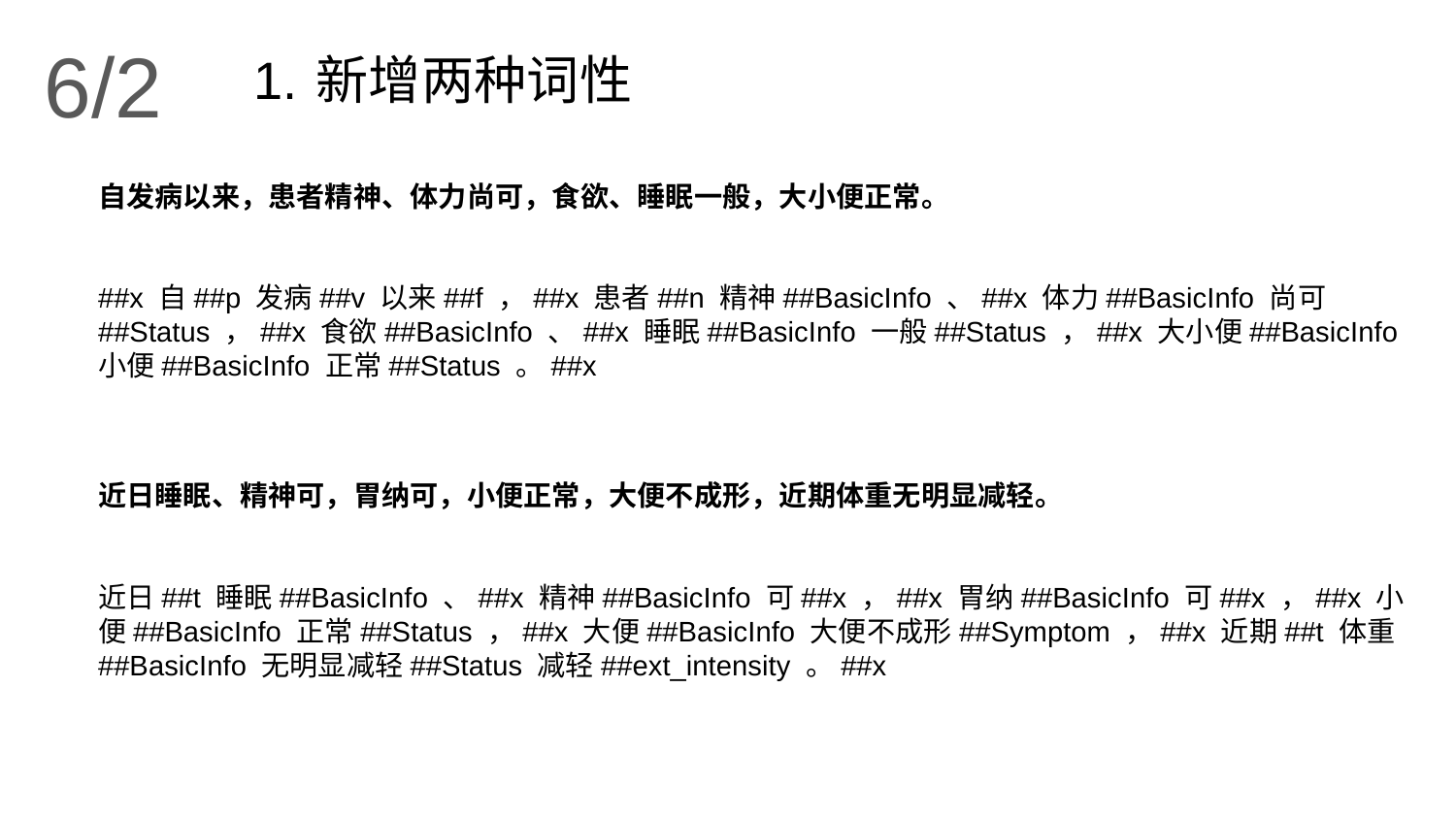

6/2
新增两种词性
自发病以来，患者精神、体力尚可，食欲、睡眠一般，大小便正常。

##x 自##p 发病##v 以来##f ，##x 患者##n 精神##BasicInfo 、##x 体力##BasicInfo 尚可##Status ，##x 食欲##BasicInfo 、##x 睡眠##BasicInfo 一般##Status ，##x 大小便##BasicInfo 小便##BasicInfo 正常##Status 。##x
近日睡眠、精神可，胃纳可，小便正常，大便不成形，近期体重无明显减轻。

近日##t 睡眠##BasicInfo 、##x 精神##BasicInfo 可##x ，##x 胃纳##BasicInfo 可##x ，##x 小便##BasicInfo 正常##Status ，##x 大便##BasicInfo 大便不成形##Symptom ，##x 近期##t 体重##BasicInfo 无明显减轻##Status 减轻##ext_intensity 。##x